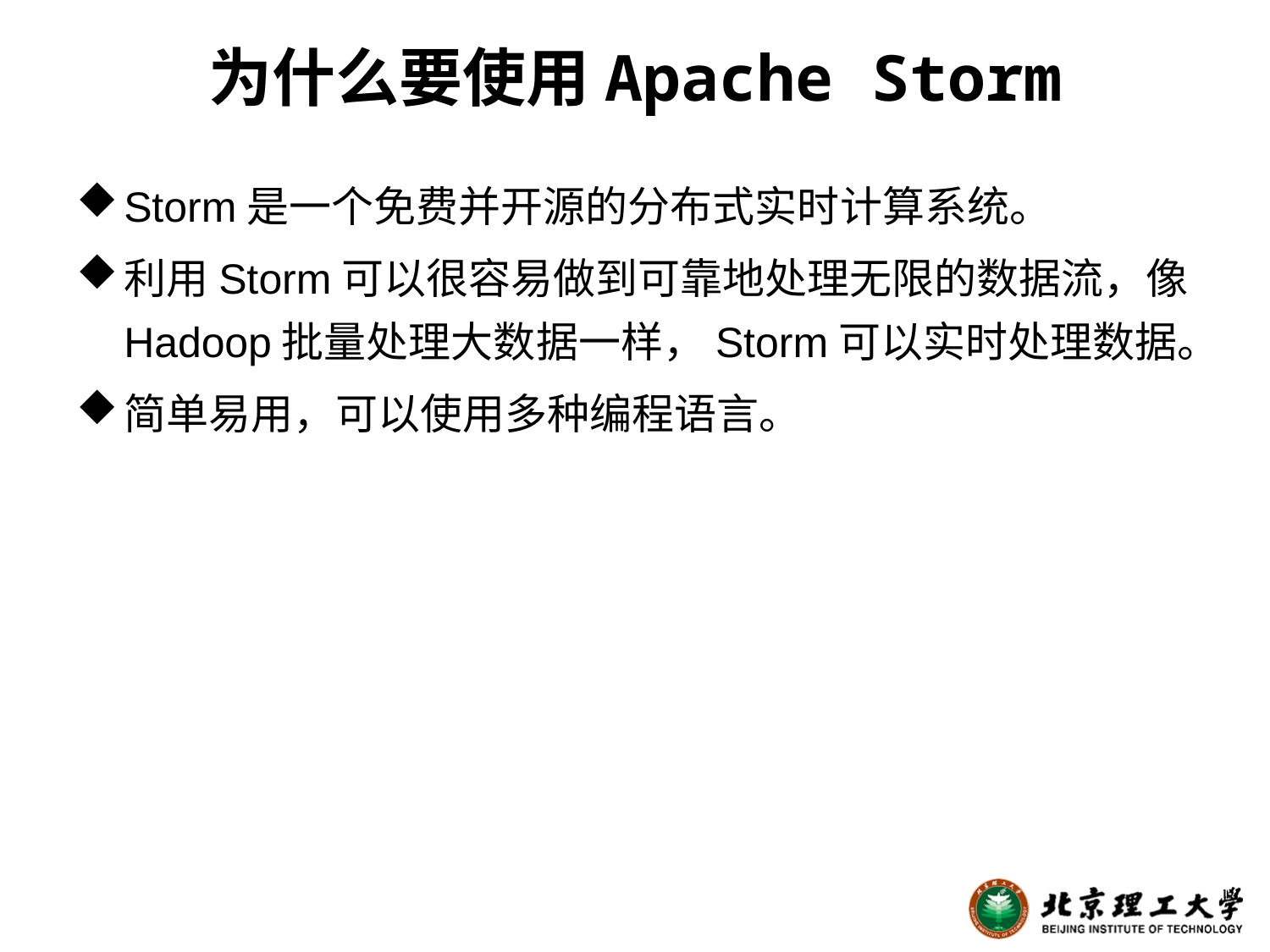

# 为什么要使用Apache Storm
Storm是一个免费并开源的分布式实时计算系统。
利用Storm可以很容易做到可靠地处理无限的数据流，像Hadoop批量处理大数据一样，Storm可以实时处理数据。
简单易用，可以使用多种编程语言。